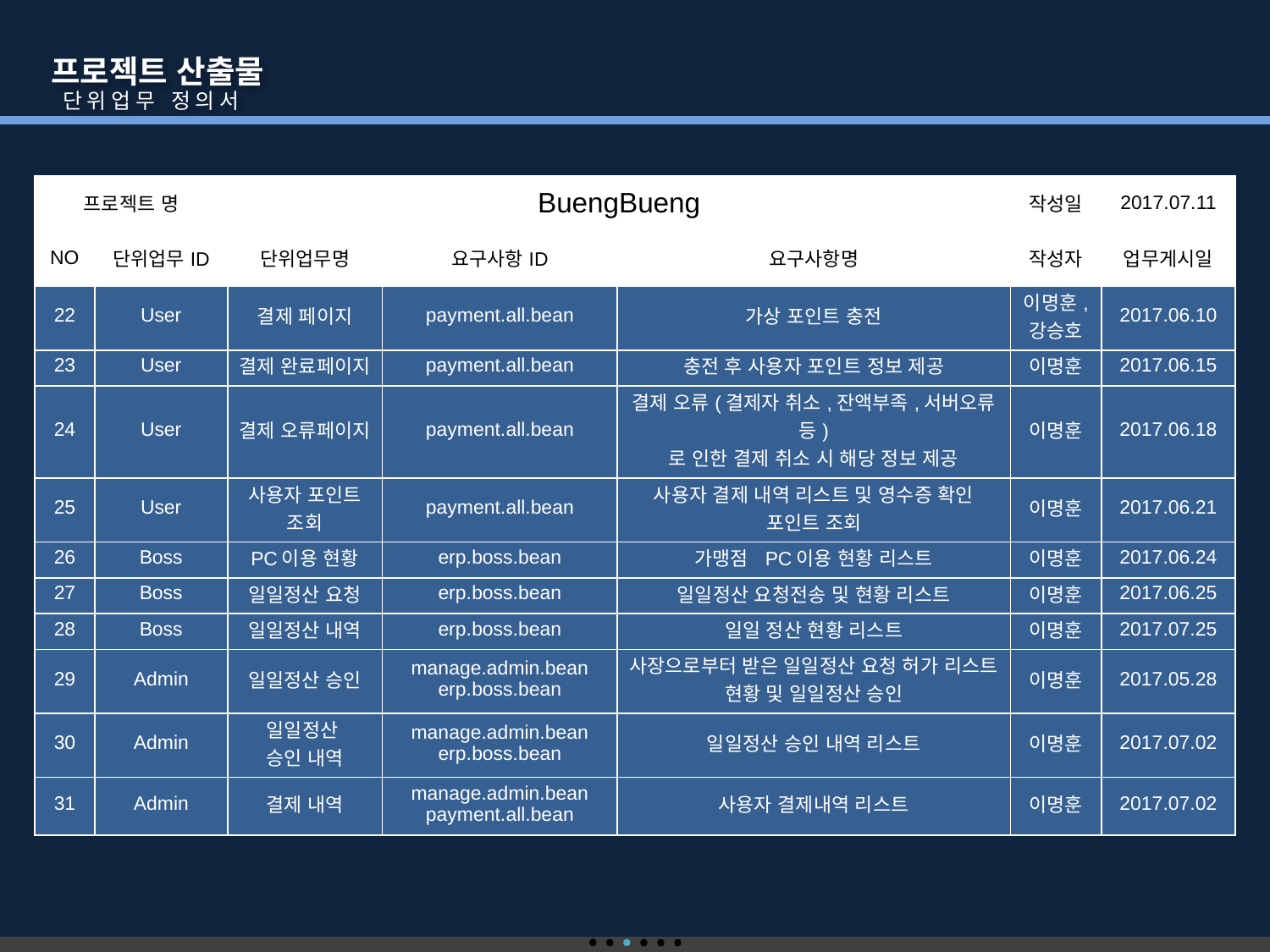

프로젝트 산출물
  단위업무 정의서

| 프로젝트 명 |  | BuengBueng |  |  | 작성일 | 2017.07.11 |
| --- | --- | --- | --- | --- | --- | --- |
| NO | 단위업무ID | 단위업무명 | 요구사항ID | 요구사항명 | 작성자 | 업무게시일 |
| 22 | User | 결제 페이지 | payment.all.bean | 가상 포인트 충전 | 이명훈, 강승호 | 2017.06.10 |
| 23 | User | 결제 완료페이지 | payment.all.bean | 충전 후 사용자 포인트 정보 제공 | 이명훈 | 2017.06.15 |
| 24 | User | 결제 오류페이지 | payment.all.bean | 결제 오류(결제자 취소,잔액부족,서버오류 등) 로 인한 결제 취소 시 해당 정보 제공 | 이명훈 | 2017.06.18 |
| 25 | User | 사용자 포인트 조회 | payment.all.bean | 사용자 결제 내역 리스트 및 영수증 확인 포인트 조회 | 이명훈 | 2017.06.21 |
| 26 | Boss | PC이용 현황 | erp.boss.bean | 가맹점 PC이용 현황 리스트 | 이명훈 | 2017.06.24 |
| 27 | Boss | 일일정산 요청 | erp.boss.bean | 일일정산 요청전송 및 현황 리스트 | 이명훈 | 2017.06.25 |
| 28 | Boss | 일일정산 내역 | erp.boss.bean | 일일 정산 현황 리스트 | 이명훈 | 2017.07.25 |
| 29 | Admin | 일일정산 승인 | manage.admin.bean erp.boss.bean | 사장으로부터 받은 일일정산 요청 허가 리스트 현황 및 일일정산 승인 | 이명훈 | 2017.05.28 |
| 30 | Admin | 일일정산 승인 내역 | manage.admin.bean erp.boss.bean | 일일정산 승인 내역 리스트 | 이명훈 | 2017.07.02 |
| 31 | Admin | 결제 내역 | manage.admin.bean payment.all.bean | 사용자 결제내역 리스트 | 이명훈 | 2017.07.02 |